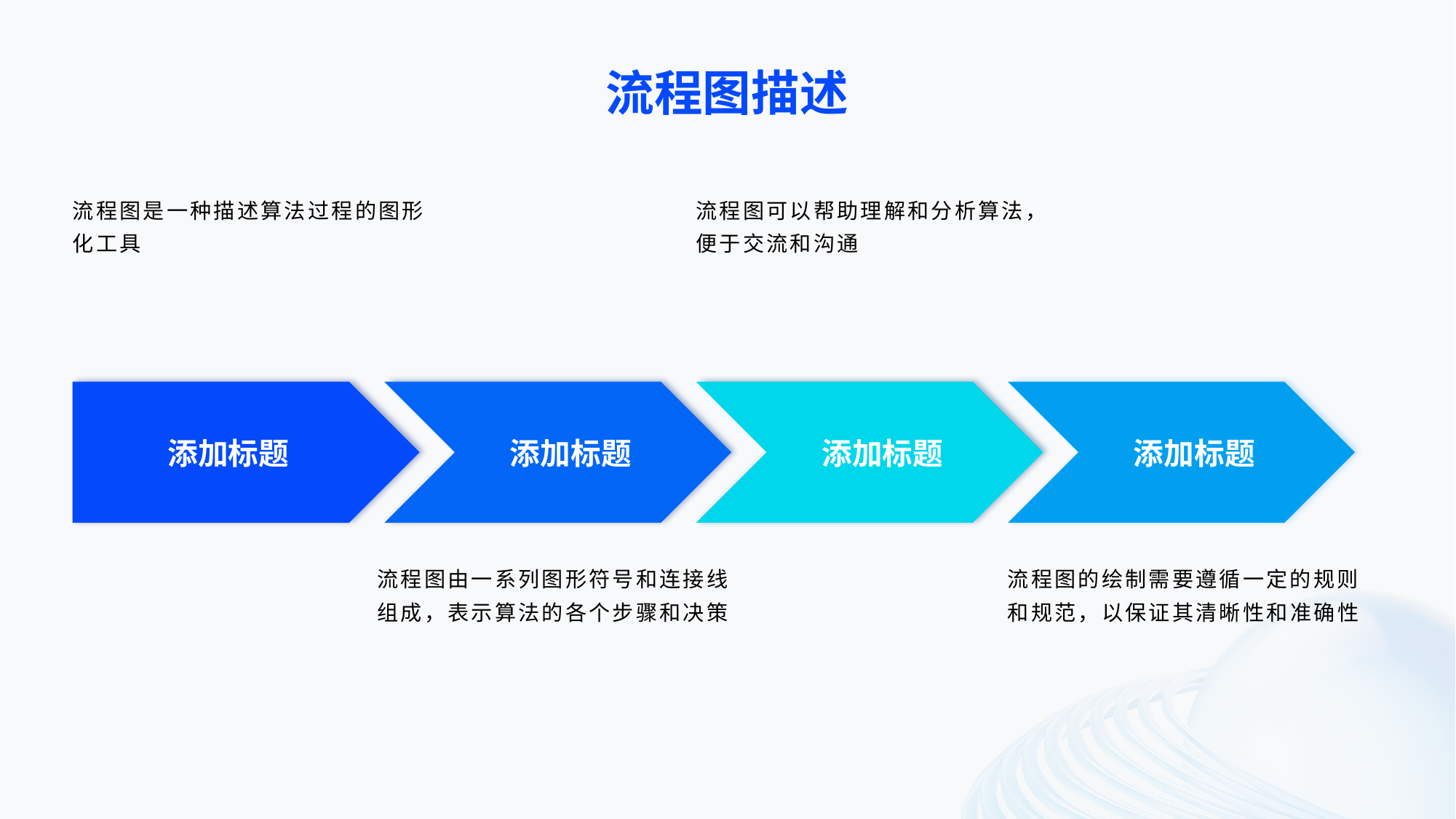

流程图描述
流程图是一种描述算法过程的图形化工具
流程图可以帮助理解和分析算法，便于交流和沟通
添加标题
添加标题
添加标题
添加标题
流程图由一系列图形符号和连接线组成，表示算法的各个步骤和决策
流程图的绘制需要遵循一定的规则和规范，以保证其清晰性和准确性